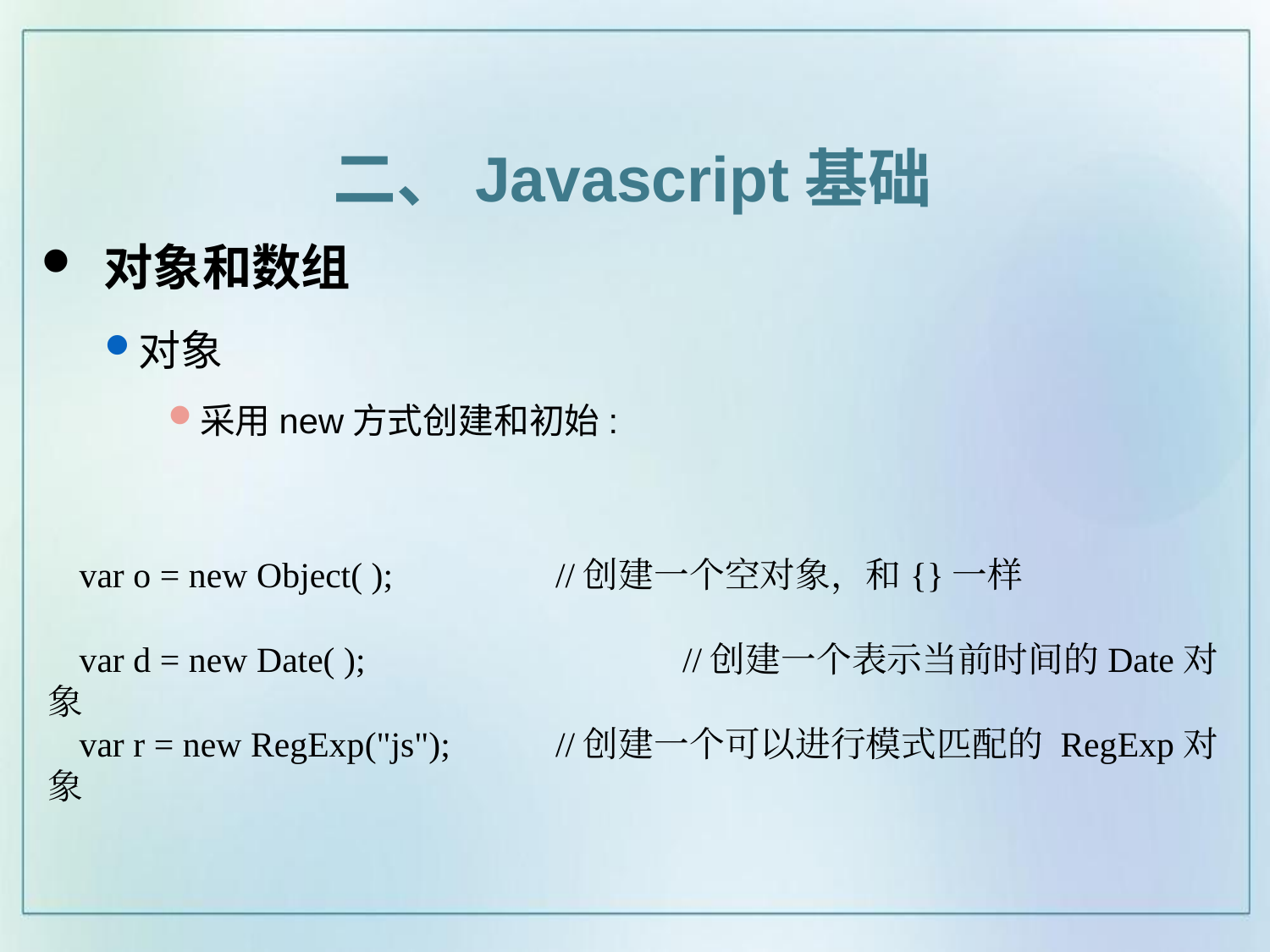

二、Javascript基础
 对象和数组
对象
采用new方式创建和初始:

var o = new Object( );		//创建一个空对象，和{}一样

var d = new Date( );			//创建一个表示当前时间的Date对象
var r = new RegExp("js");	//创建一个可以进行模式匹配的 RegExp对象